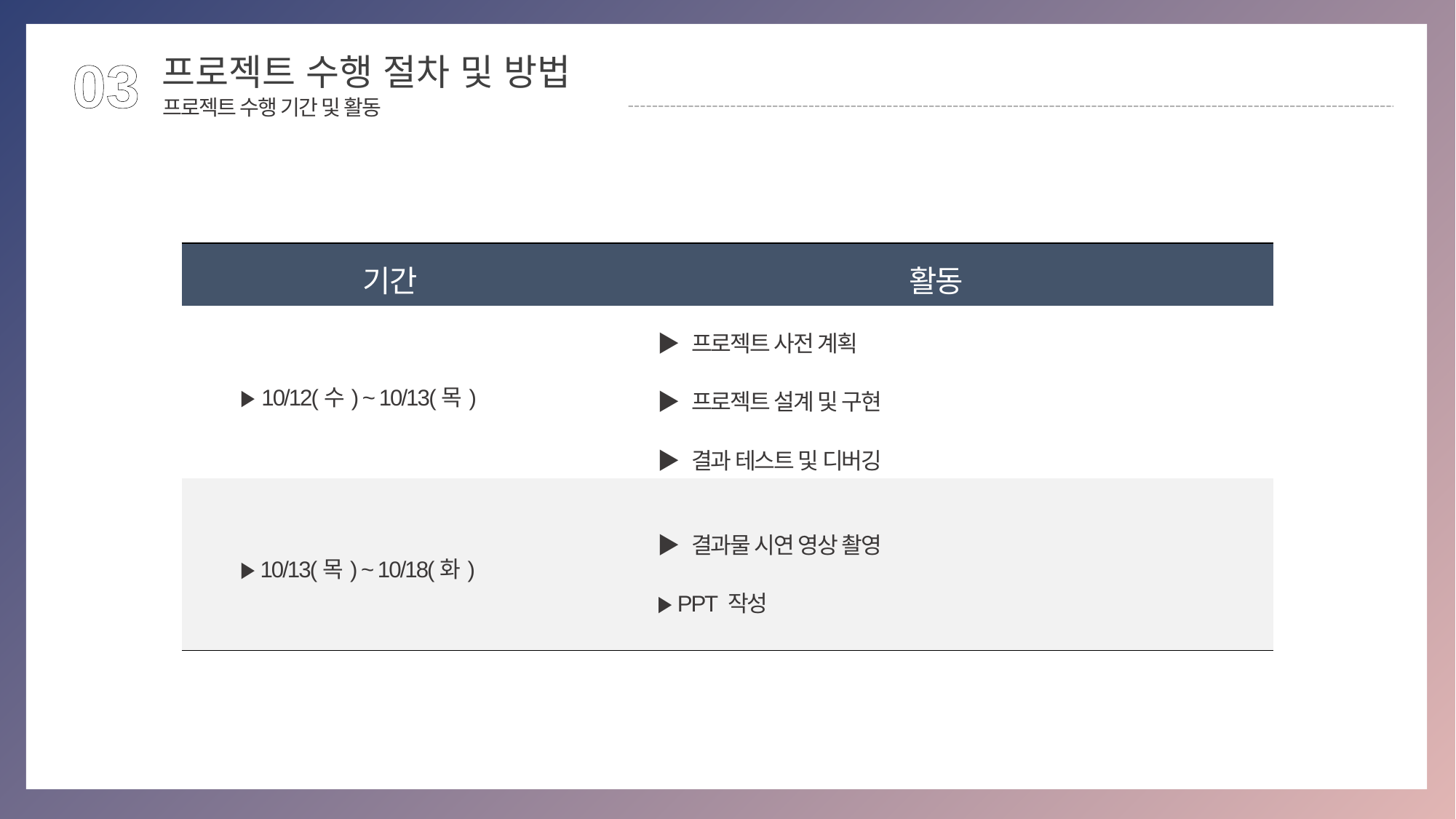

03
프로젝트 수행 절차 및 방법
프로젝트 수행 기간 및 활동
| 기간 | 활동 |
| --- | --- |
| ▶ 10/12(수) ~ 10/13(목) | ▶ 프로젝트 사전 계획 ▶ 프로젝트 설계 및 구현 ▶ 결과 테스트 및 디버깅 |
| ▶ 10/13(목) ~ 10/18(화) | ▶ 결과물 시연 영상 촬영 ▶ PPT 작성 |